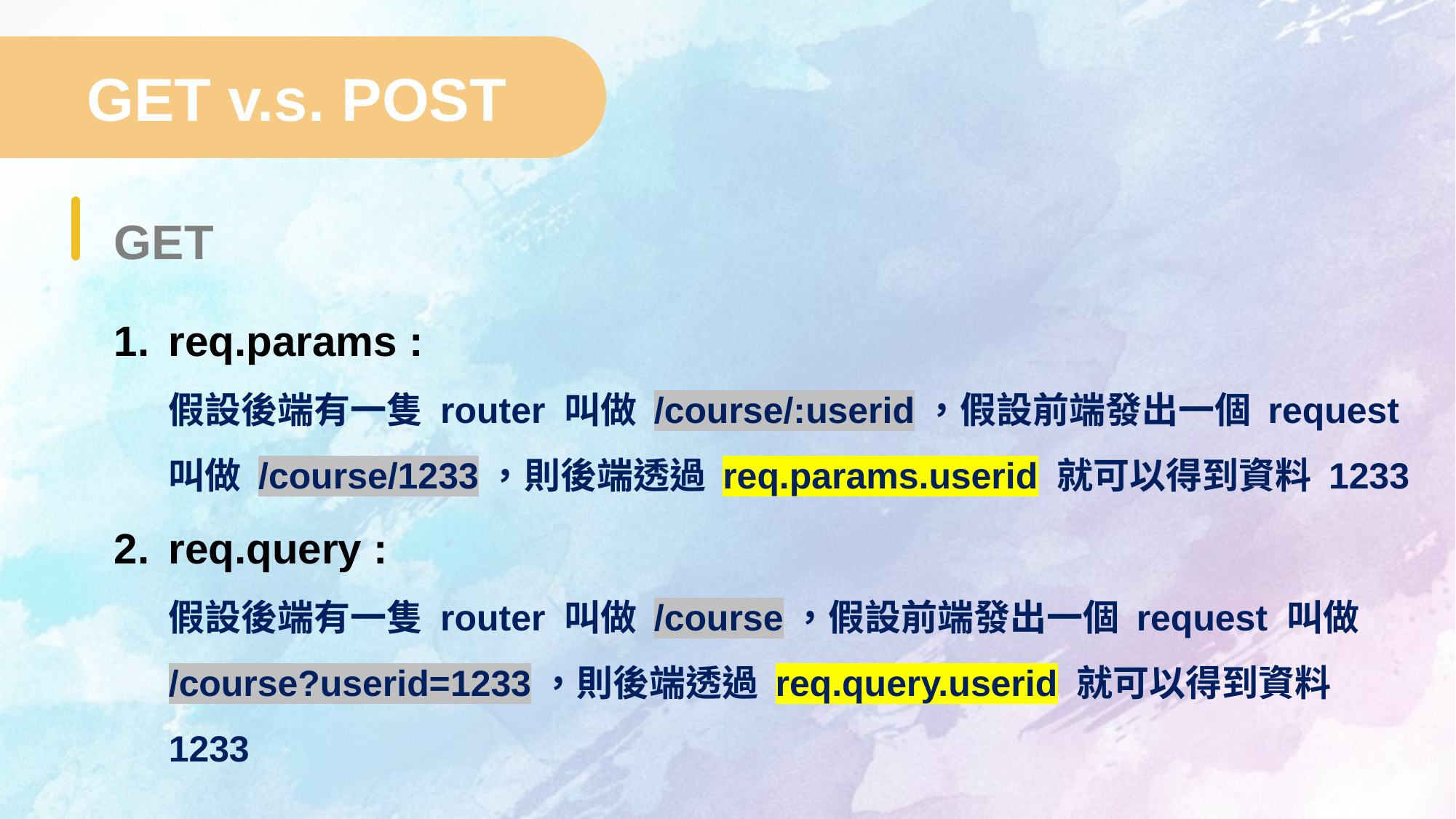

GET v.s. POST
GET
req.params :
假設後端有一隻 router 叫做 /course/:userid，假設前端發出一個 request 叫做 /course/1233，則後端透過 req.params.userid 就可以得到資料 1233
req.query :
假設後端有一隻 router 叫做 /course，假設前端發出一個 request 叫做 /course?userid=1233，則後端透過 req.query.userid 就可以得到資料 1233